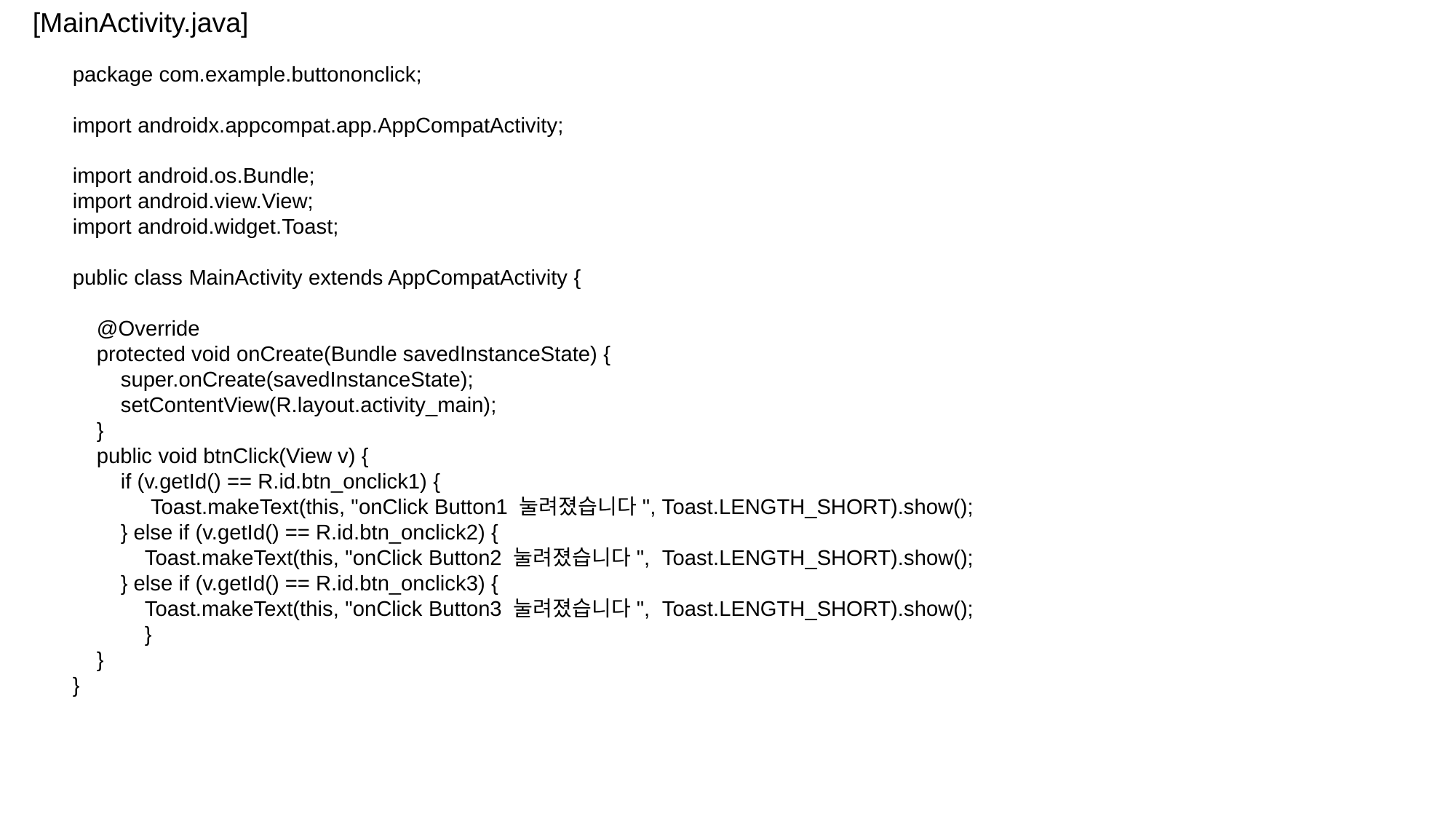

[MainActivity.java]
package com.example.buttononclick;

import androidx.appcompat.app.AppCompatActivity;

import android.os.Bundle;
import android.view.View;
import android.widget.Toast;

public class MainActivity extends AppCompatActivity {

    @Override
    protected void onCreate(Bundle savedInstanceState) {
        super.onCreate(savedInstanceState);
        setContentView(R.layout.activity_main);
    }
    public void btnClick(View v) {
        if (v.getId() == R.id.btn_onclick1) {
             Toast.makeText(this, "onClick Button1 눌려졌습니다", Toast.LENGTH_SHORT).show();
        } else if (v.getId() == R.id.btn_onclick2) {
            Toast.makeText(this, "onClick Button2 눌려졌습니다",  Toast.LENGTH_SHORT).show();
        } else if (v.getId() == R.id.btn_onclick3) {
            Toast.makeText(this, "onClick Button3 눌려졌습니다",  Toast.LENGTH_SHORT).show();
            }
    }
}